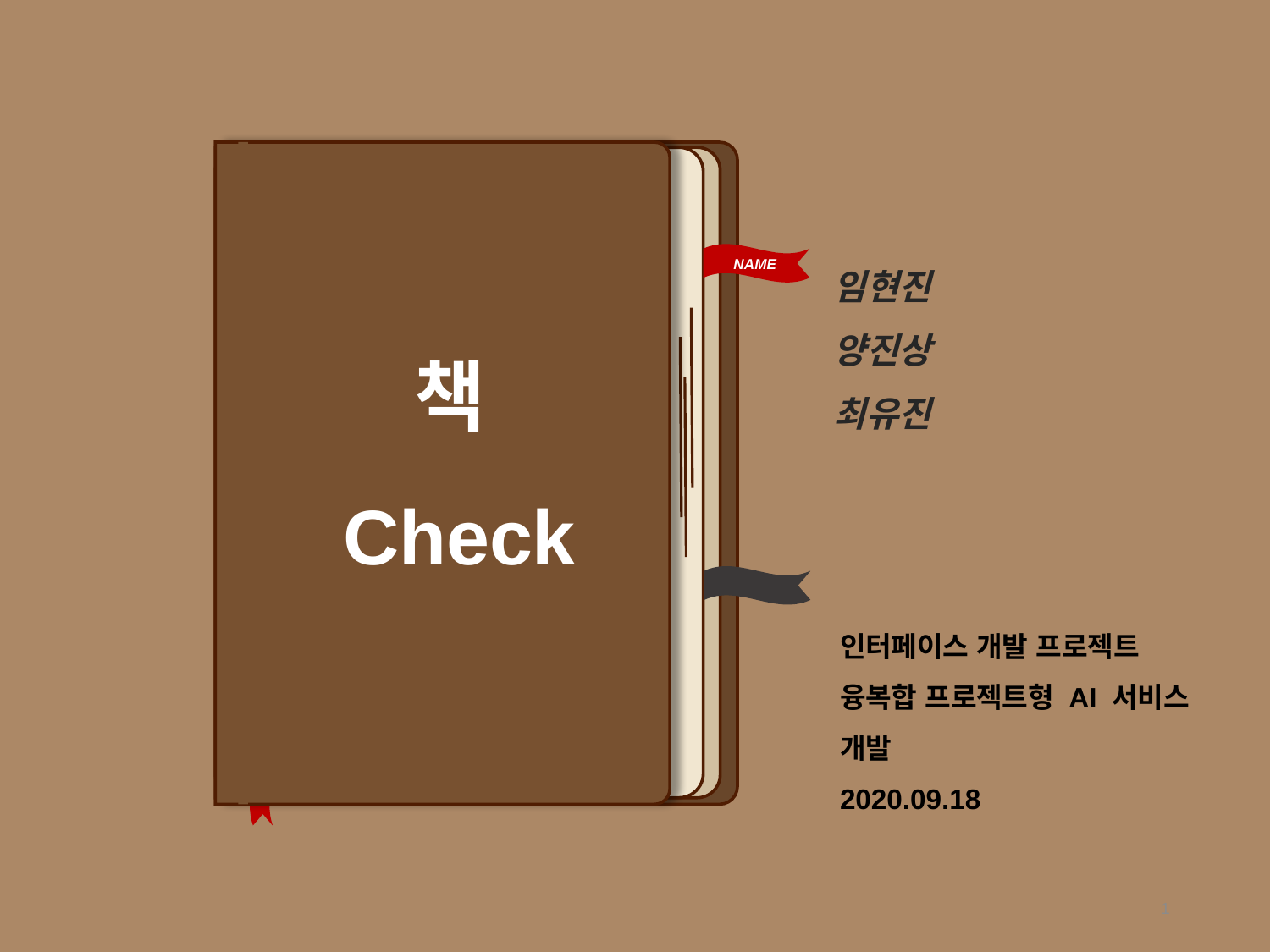

임현진
양진상
최유진
NAME

책Check

인터페이스 개발 프로젝트
융복합 프로젝트형 AI 서비스 개발
2020.09.18

1